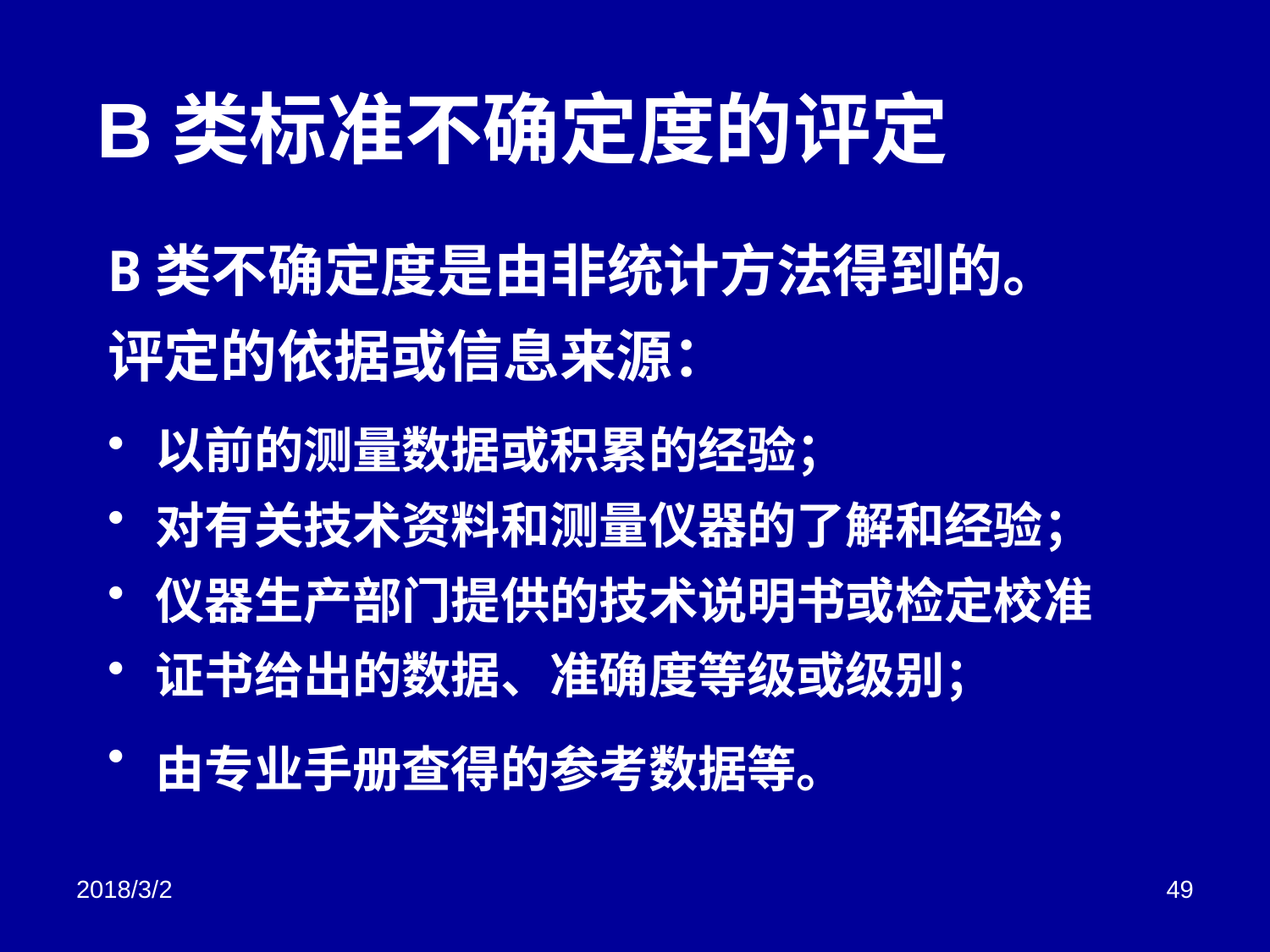

# B类标准不确定度的评定
B类不确定度是由非统计方法得到的。
评定的依据或信息来源：
以前的测量数据或积累的经验；
对有关技术资料和测量仪器的了解和经验；
仪器生产部门提供的技术说明书或检定校准
证书给出的数据、准确度等级或级别；
由专业手册查得的参考数据等。
2018/3/2
49